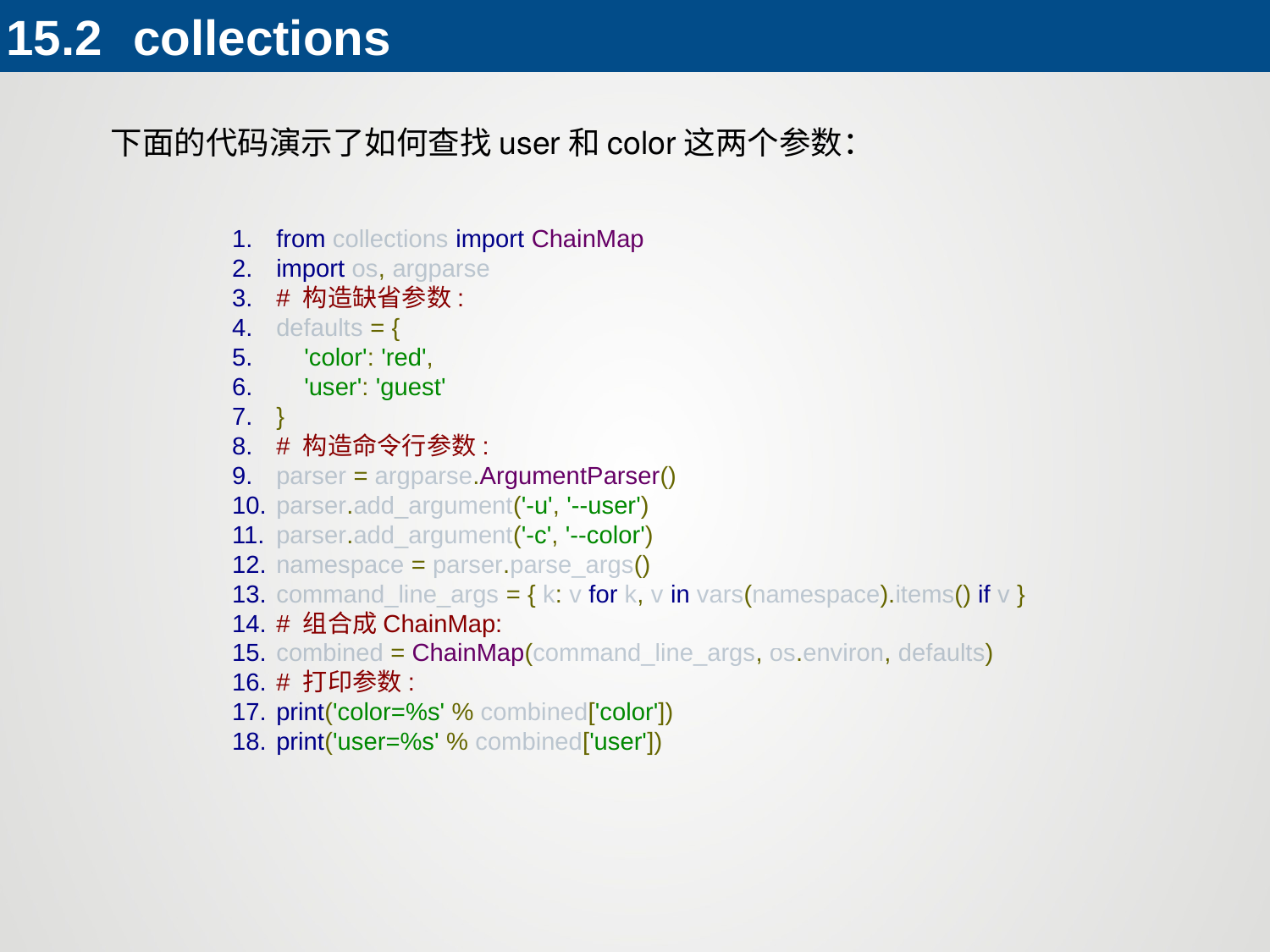

15.2 	collections
       下面的代码演示了如何查找user和color这两个参数：
from collections import ChainMap
import os, argparse
# 构造缺省参数:
defaults = {
    'color': 'red',
    'user': 'guest'
}
# 构造命令行参数:
parser = argparse.ArgumentParser()
parser.add_argument('-u', '--user')
parser.add_argument('-c', '--color')
namespace = parser.parse_args()
command_line_args = { k: v for k, v in vars(namespace).items() if v }
# 组合成ChainMap:
combined = ChainMap(command_line_args, os.environ, defaults)
# 打印参数:
print('color=%s' % combined['color'])
print('user=%s' % combined['user'])